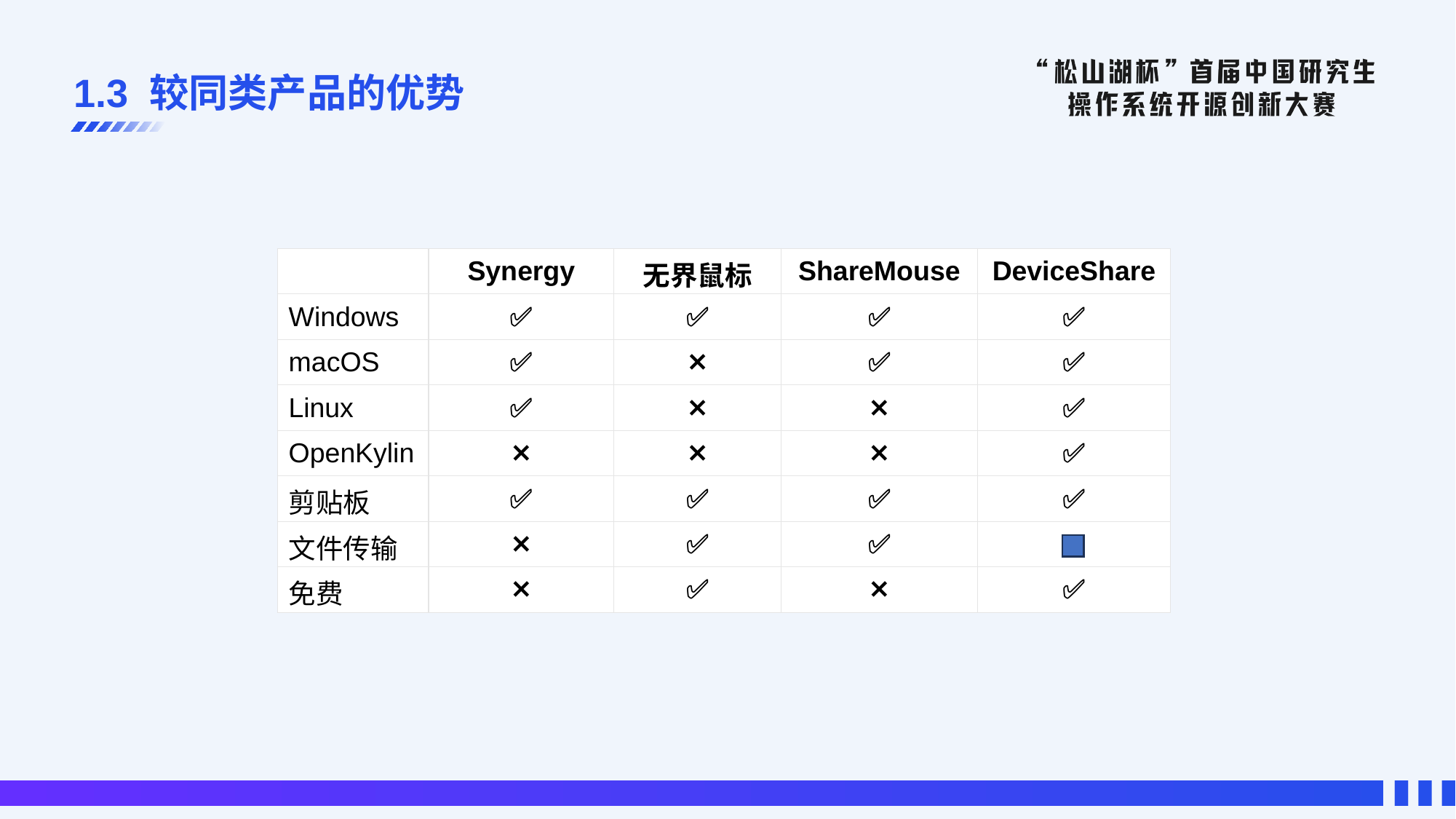

# 1.3 较同类产品的优势
|  | Synergy | 无界鼠标 | ShareMouse | DeviceShare |
| --- | --- | --- | --- | --- |
| Windows | ✅ | ✅ | ✅ | ✅ |
| macOS | ✅ | ❌ | ✅ | ✅ |
| Linux | ✅ | ❌ | ❌ | ✅ |
| OpenKylin | ❌ | ❌ | ❌ | ✅ |
| 剪贴板 | ✅ | ✅ | ✅ | ✅ |
| 文件传输 | ❌ | ✅ | ✅ |  |
| 免费 | ❌ | ✅ | ❌ | ✅ |